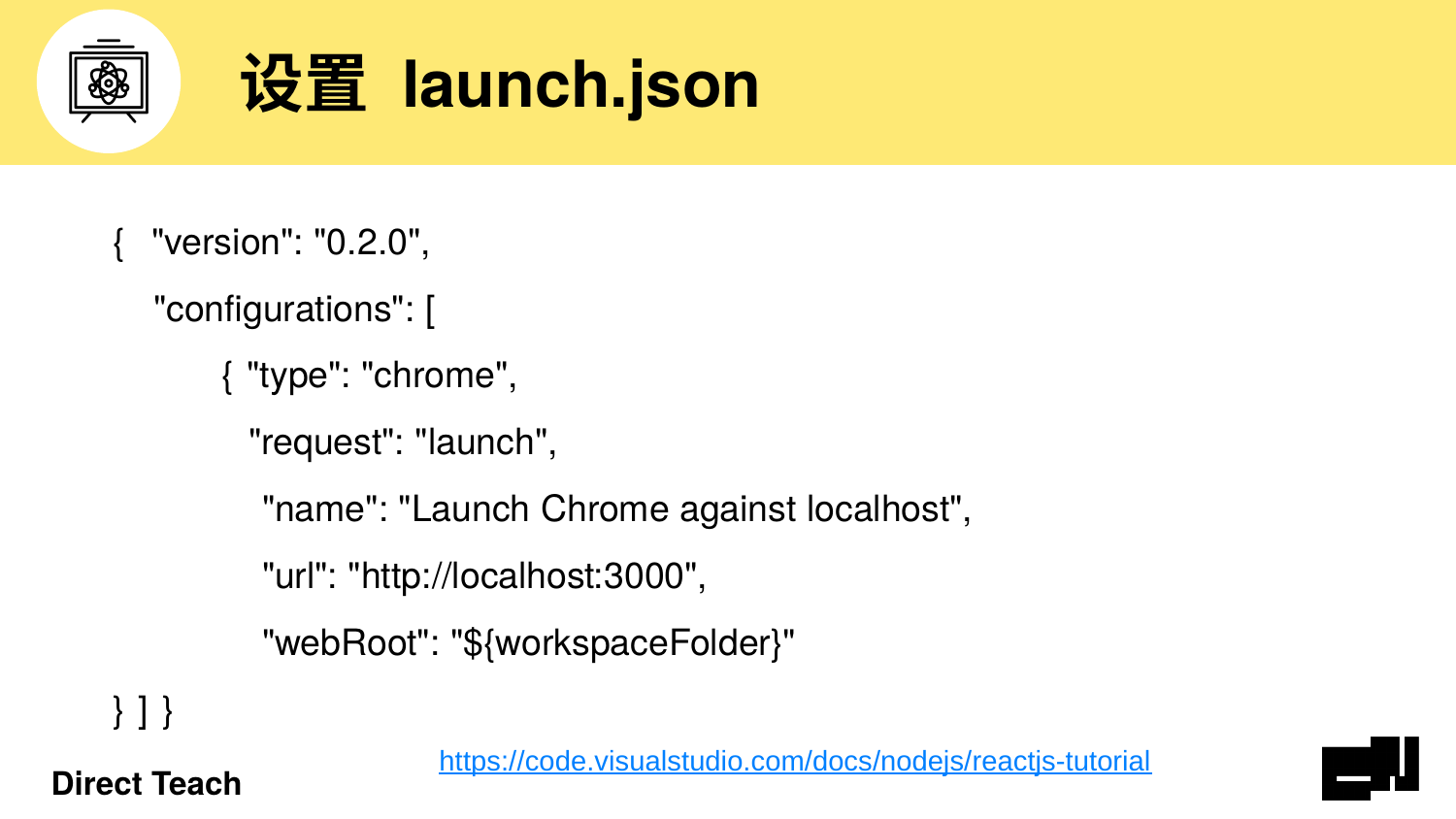

# 设置 launch.json
{  "version": "0.2.0",
   "configurations": [
        { "type": "chrome",
          "request": "launch",
           "name": "Launch Chrome against localhost",
           "url": "http://localhost:3000",
           "webRoot": "${workspaceFolder}"
} ] }
https://code.visualstudio.com/docs/nodejs/reactjs-tutorial